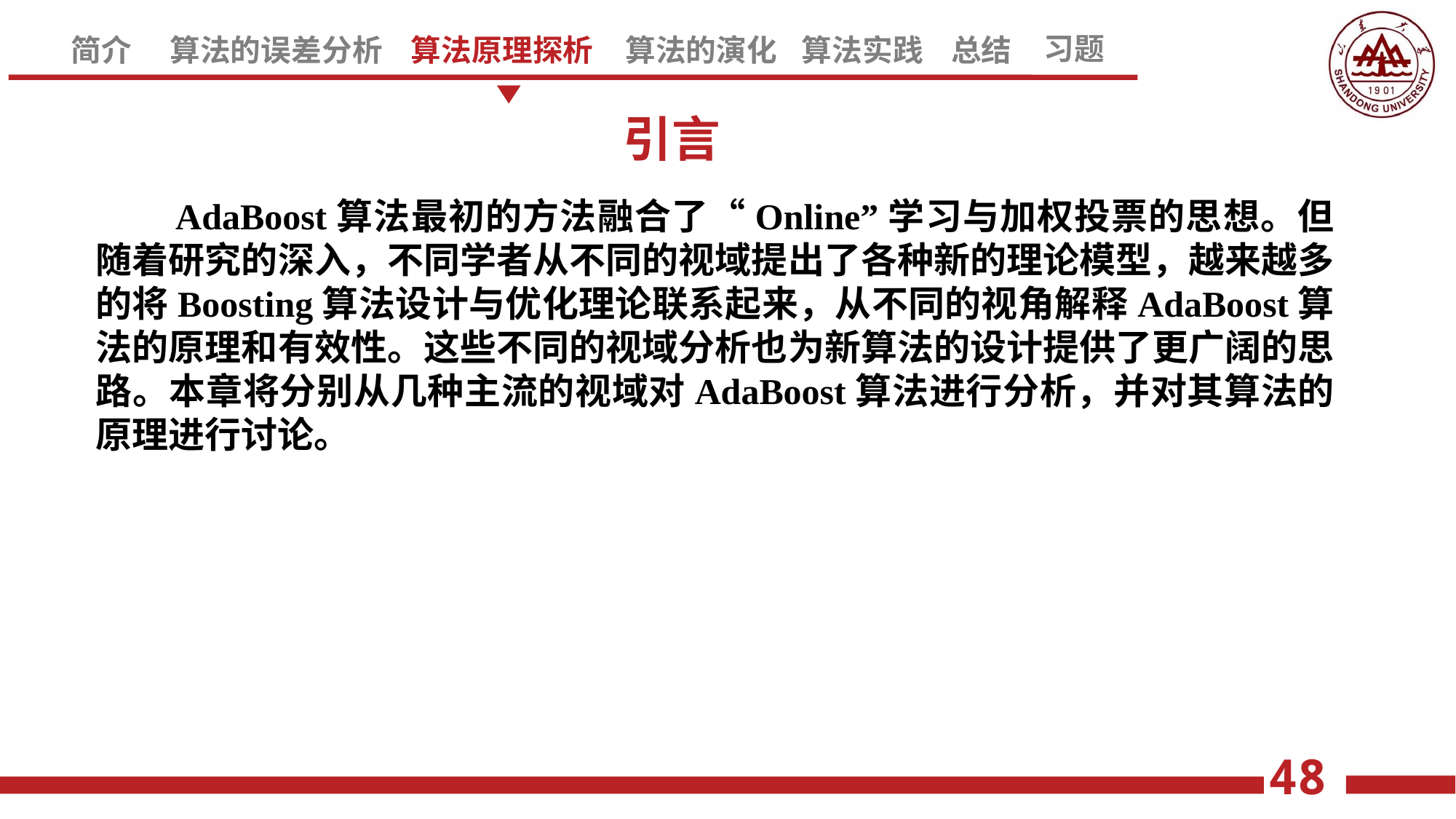

引言
        AdaBoost算法最初的方法融合了“Online”学习与加权投票的思想。但随着研究的深入，不同学者从不同的视域提出了各种新的理论模型，越来越多的将Boosting算法设计与优化理论联系起来，从不同的视角解释AdaBoost算法的原理和有效性。这些不同的视域分析也为新算法的设计提供了更广阔的思路。本章将分别从几种主流的视域对AdaBoost算法进行分析，并对其算法的原理进行讨论。